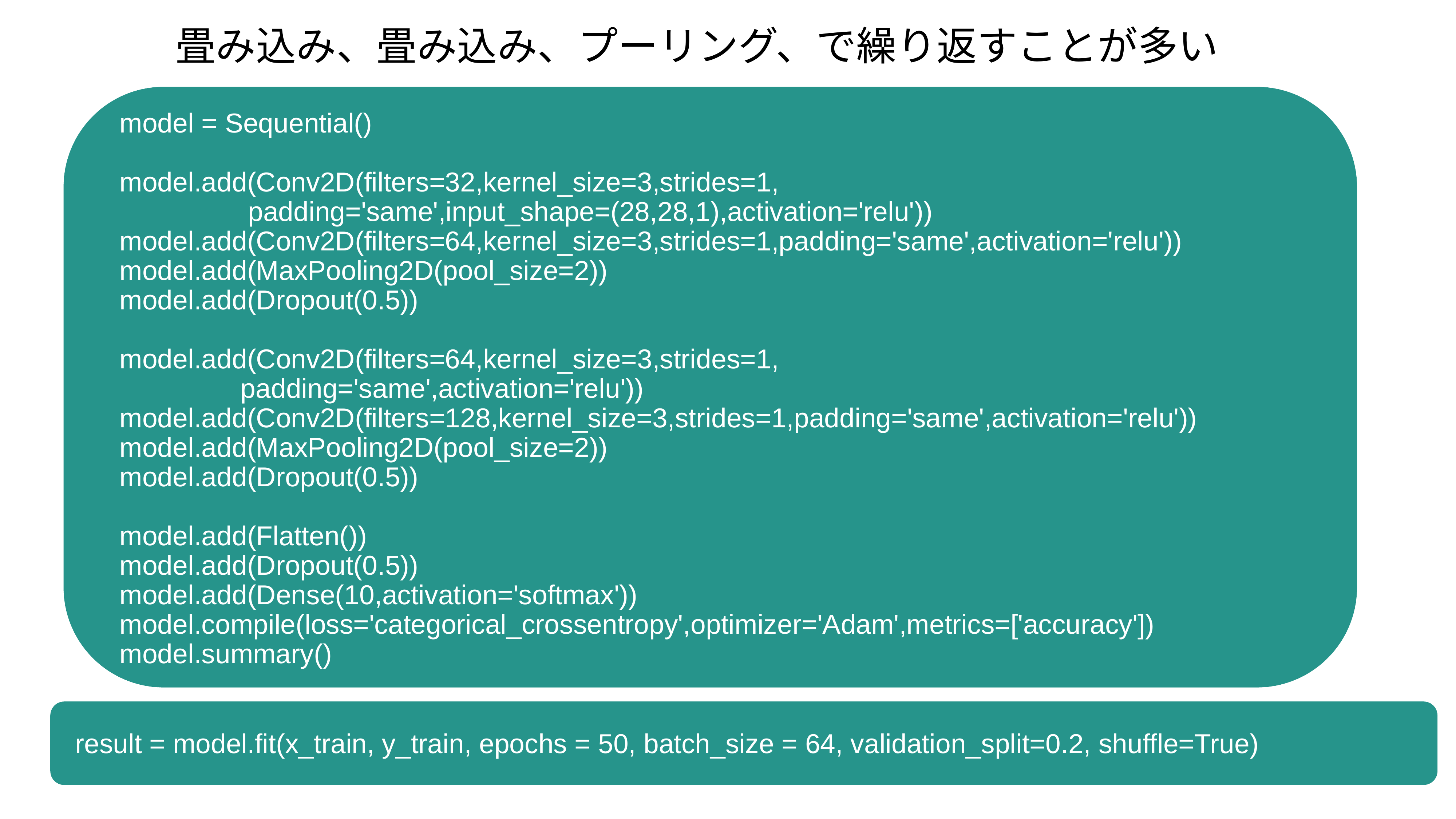

畳み込み、畳み込み、プーリング、で繰り返すことが多い

model = Sequential()

model.add(Conv2D(filters=32,kernel_size=3,strides=1,
                 padding='same',input_shape=(28,28,1),activation='relu'))
model.add(Conv2D(filters=64,kernel_size=3,strides=1,padding='same',activation='relu'))
model.add(MaxPooling2D(pool_size=2))
model.add(Dropout(0.5))

model.add(Conv2D(filters=64,kernel_size=3,strides=1,
                padding='same',activation='relu'))
model.add(Conv2D(filters=128,kernel_size=3,strides=1,padding='same',activation='relu'))
model.add(MaxPooling2D(pool_size=2))
model.add(Dropout(0.5))

model.add(Flatten())
model.add(Dropout(0.5))
model.add(Dense(10,activation='softmax'))
model.compile(loss='categorical_crossentropy',optimizer='Adam',metrics=['accuracy'])
model.summary()

result = model.fit(x_train, y_train, epochs = 50, batch_size = 64, validation_split=0.2, shuffle=True)